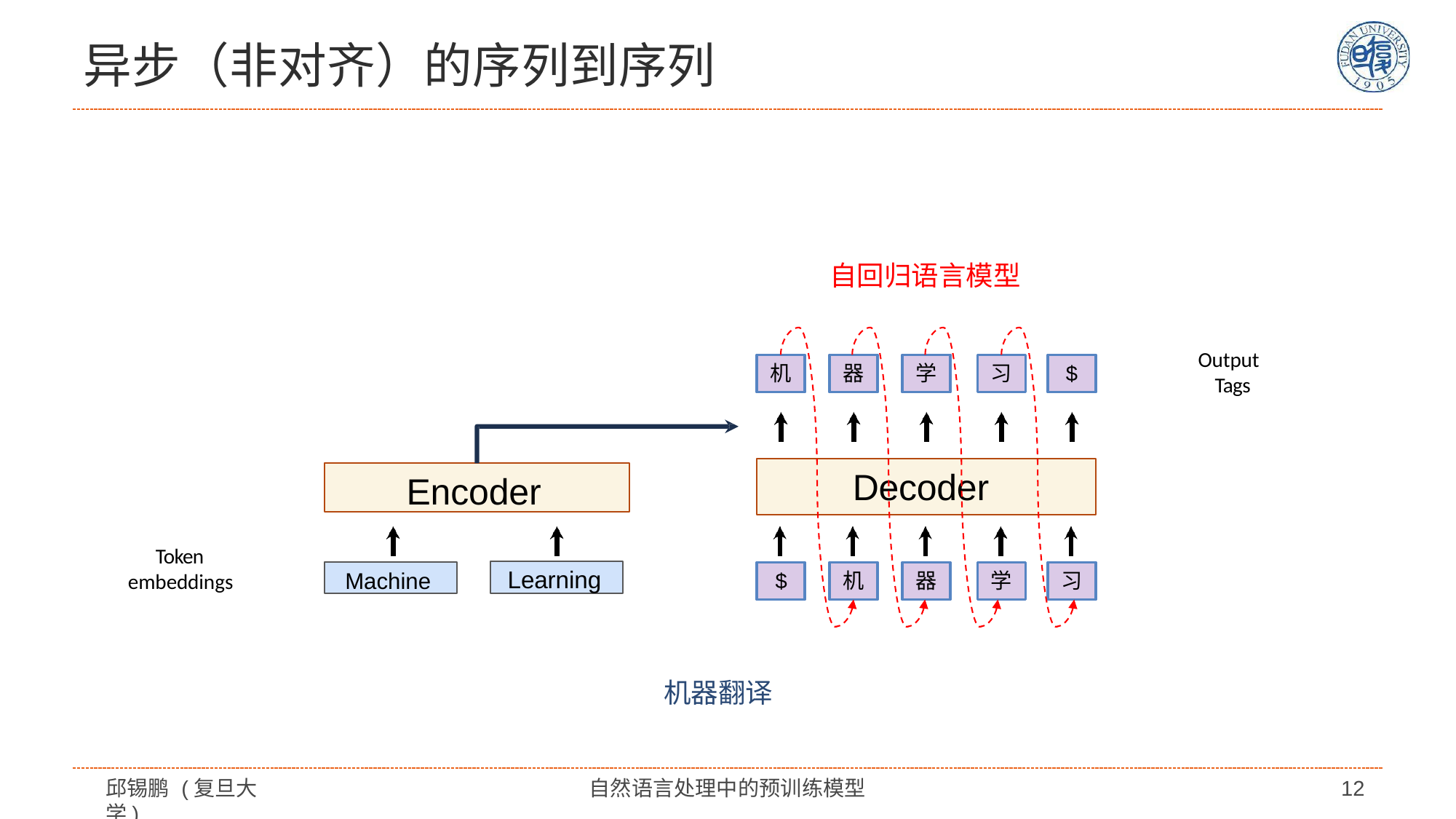

# 异步（非对齐）的序列到序列
自回归语言模型

Output  Tags

机
器
学
习
$

Decoder
Encoder

Token  embeddings

Learning
Machine
$
机
器
学
习
机器翻译
邱锡鹏 (复旦大学)
自然语言处理中的预训练模型
12